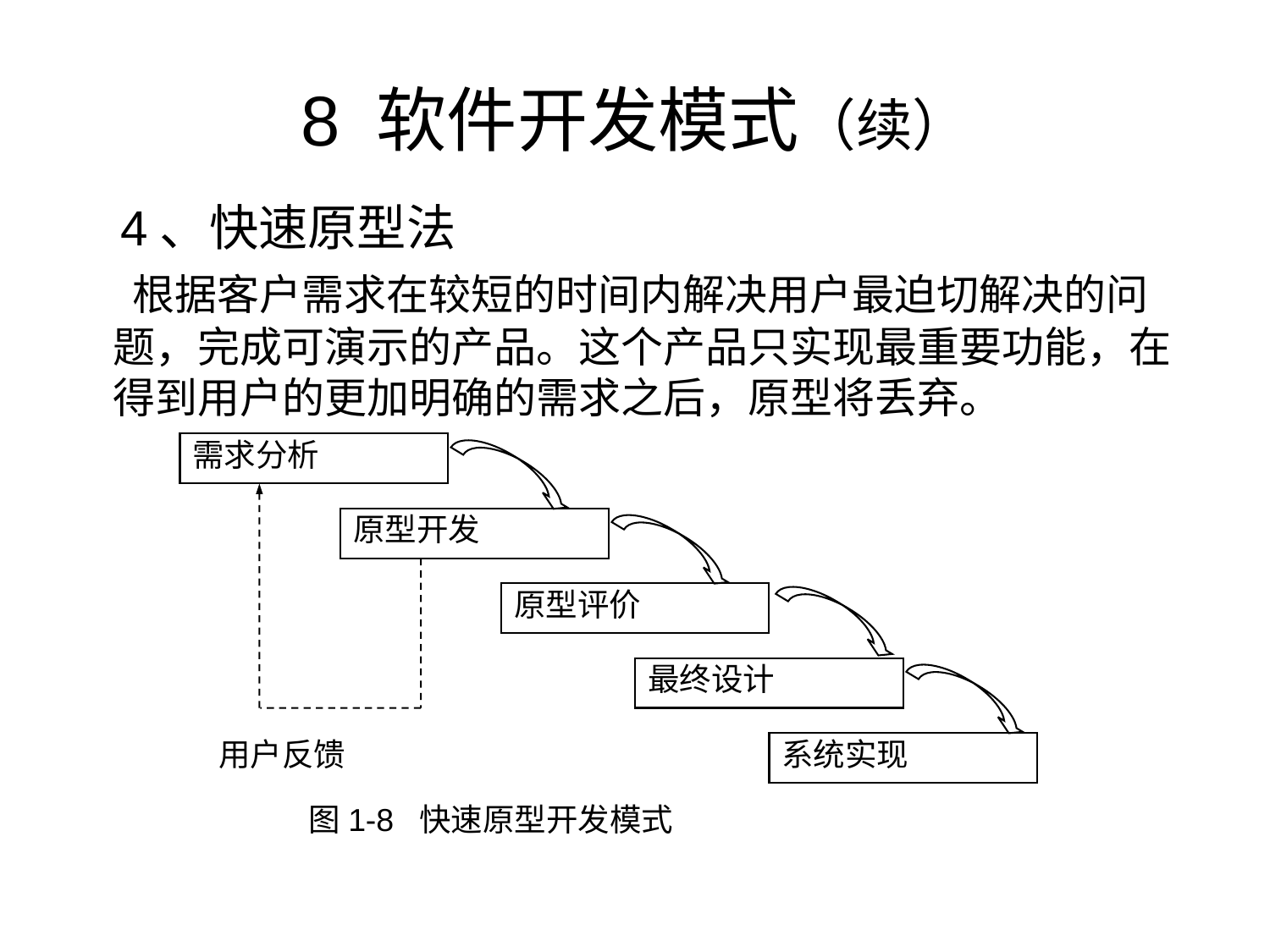

# 8 软件开发模式（续）
    4、快速原型法
     根据客户需求在较短的时间内解决用户最迫切解决的问题，完成可演示的产品。这个产品只实现最重要功能，在得到用户的更加明确的需求之后，原型将丢弃。
需求分析

原型开发

原型评价

最终设计

用户反馈
系统实现
图1-8  快速原型开发模式